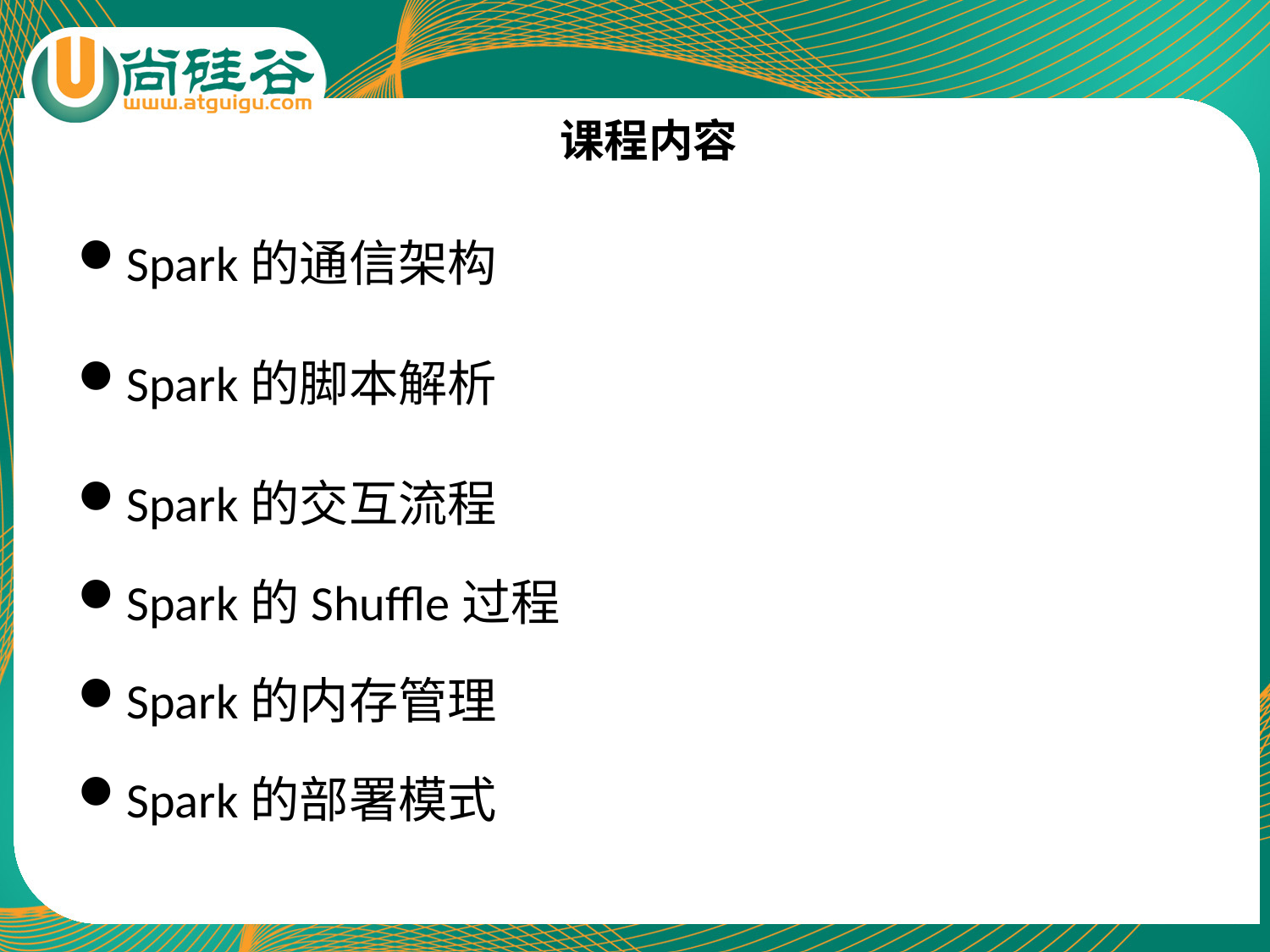

# 课程内容
Spark的通信架构
Spark的脚本解析
Spark的交互流程
Spark的Shuffle过程
Spark的内存管理
Spark的部署模式